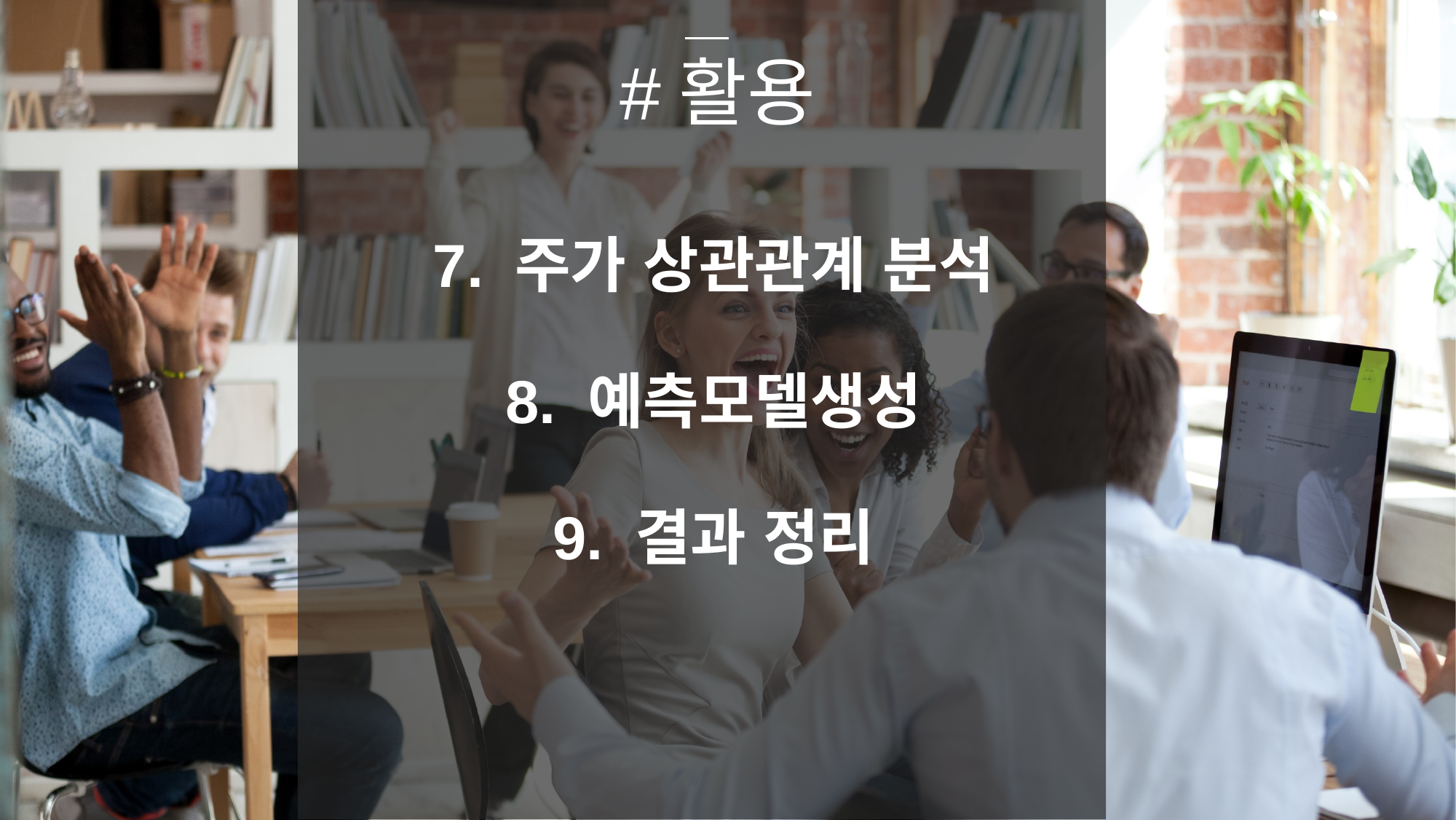

#활용
7. 주가 상관관계 분석
8. 예측모델생성
9. 결과 정리